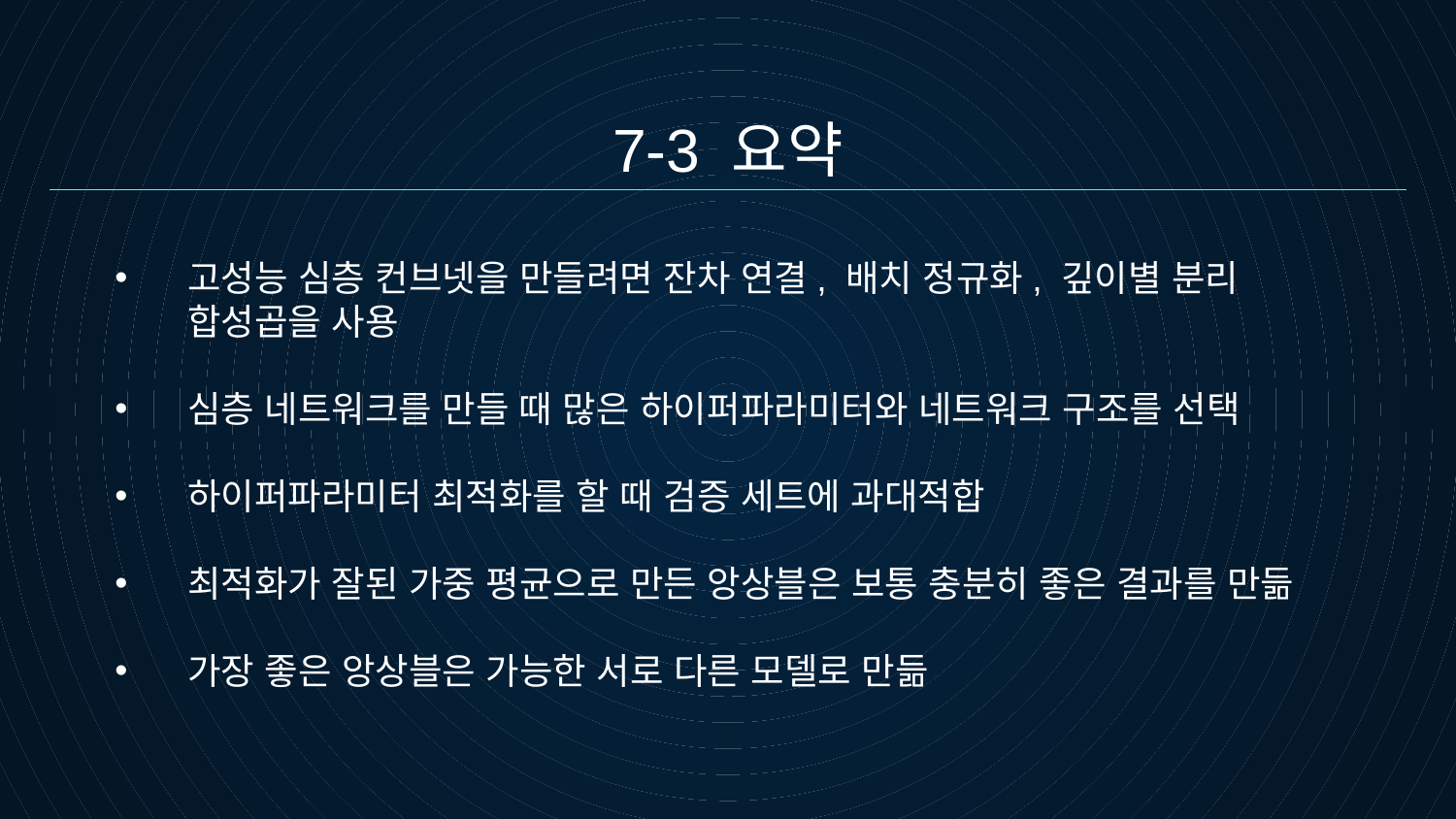

# 7-3 요약
고성능 심층 컨브넷을 만들려면 잔차 연결, 배치 정규화, 깊이별 분리 합성곱을 사용

심층 네트워크를 만들 때 많은 하이퍼파라미터와 네트워크 구조를 선택

하이퍼파라미터 최적화를 할 때 검증 세트에 과대적합

최적화가 잘된 가중 평균으로 만든 앙상블은 보통 충분히 좋은 결과를 만듦

가장 좋은 앙상블은 가능한 서로 다른 모델로 만듦